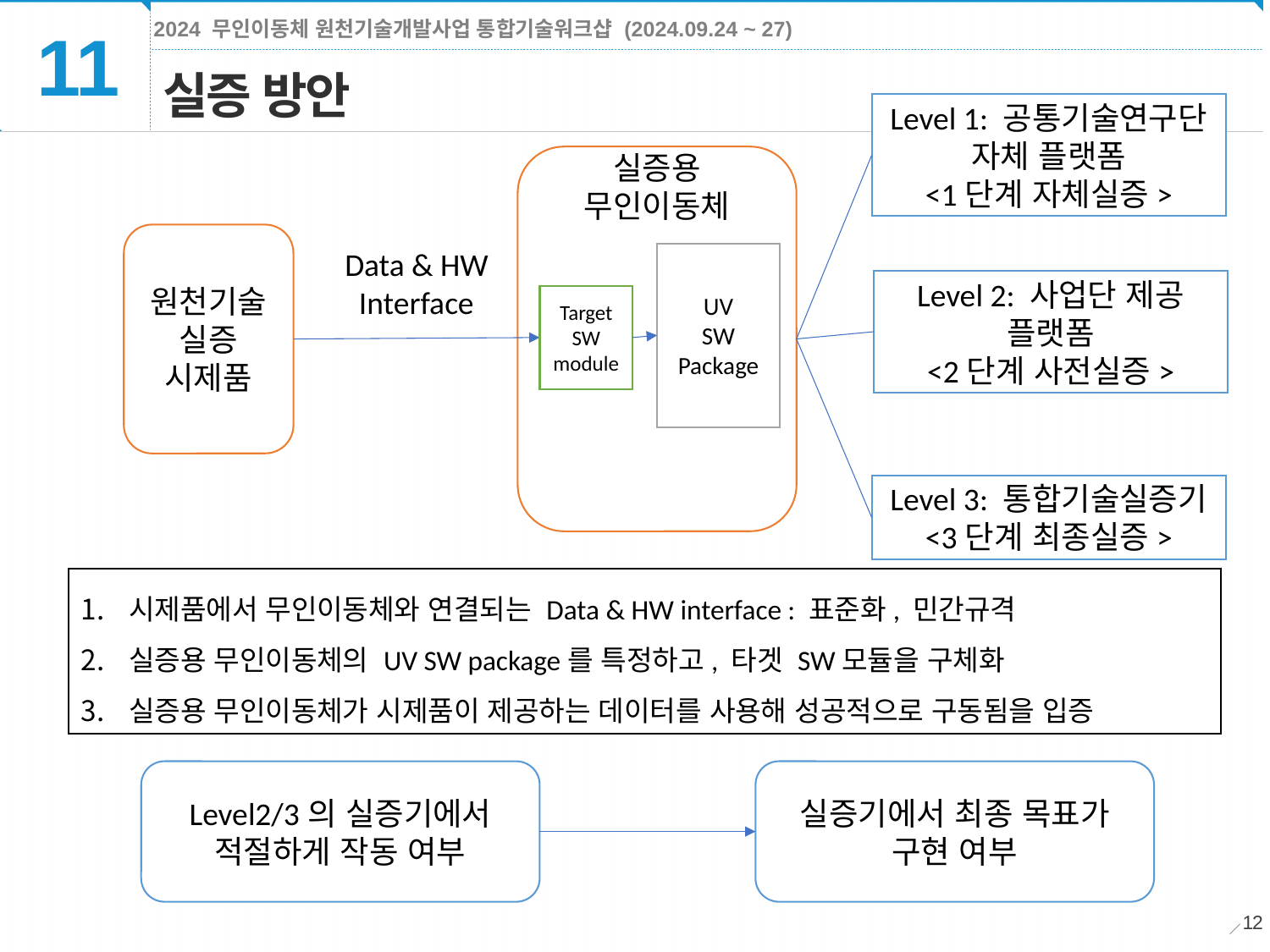

11
실증 방안
Level 1: 공통기술연구단 자체 플랫폼
<1단계 자체실증>
실증용
무인이동체

원천기술
실증
시제품
Data & HW
Interface
UV
SW
Package
Level 2: 사업단 제공 플랫폼
<2단계 사전실증>
Target SW module
Level 3: 통합기술실증기
<3단계 최종실증>
시제품에서 무인이동체와 연결되는 Data & HW interface : 표준화, 민간규격
실증용 무인이동체의 UV SW package를 특정하고, 타겟 SW모듈을 구체화
실증용 무인이동체가 시제품이 제공하는 데이터를 사용해 성공적으로 구동됨을 입증
Level2/3의 실증기에서 적절하게 작동 여부
실증기에서 최종 목표가 구현 여부